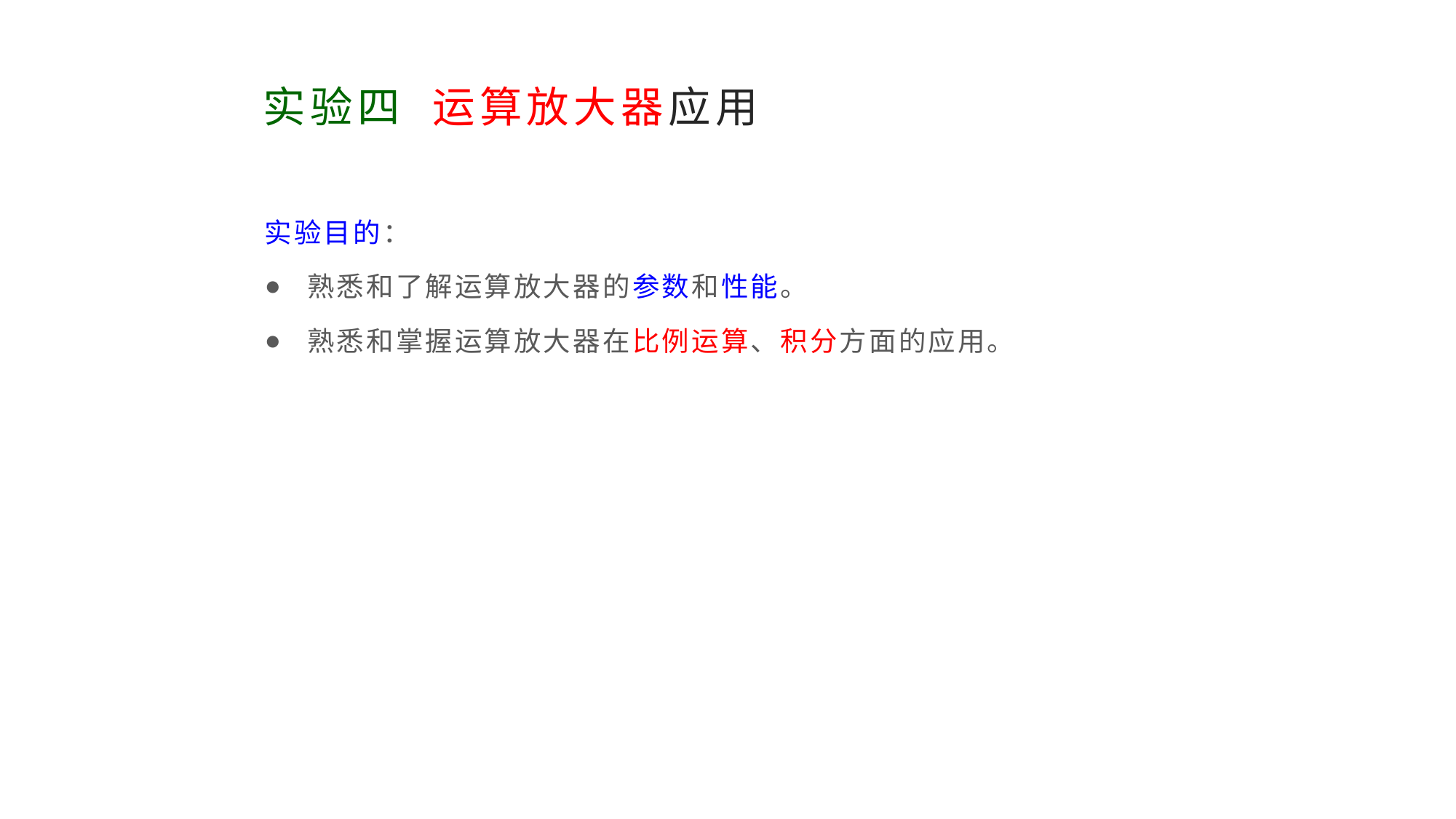

# 实验四  运算放大器应用
实验目的：
熟悉和了解运算放大器的参数和性能。
熟悉和掌握运算放大器在比例运算、积分方面的应用。